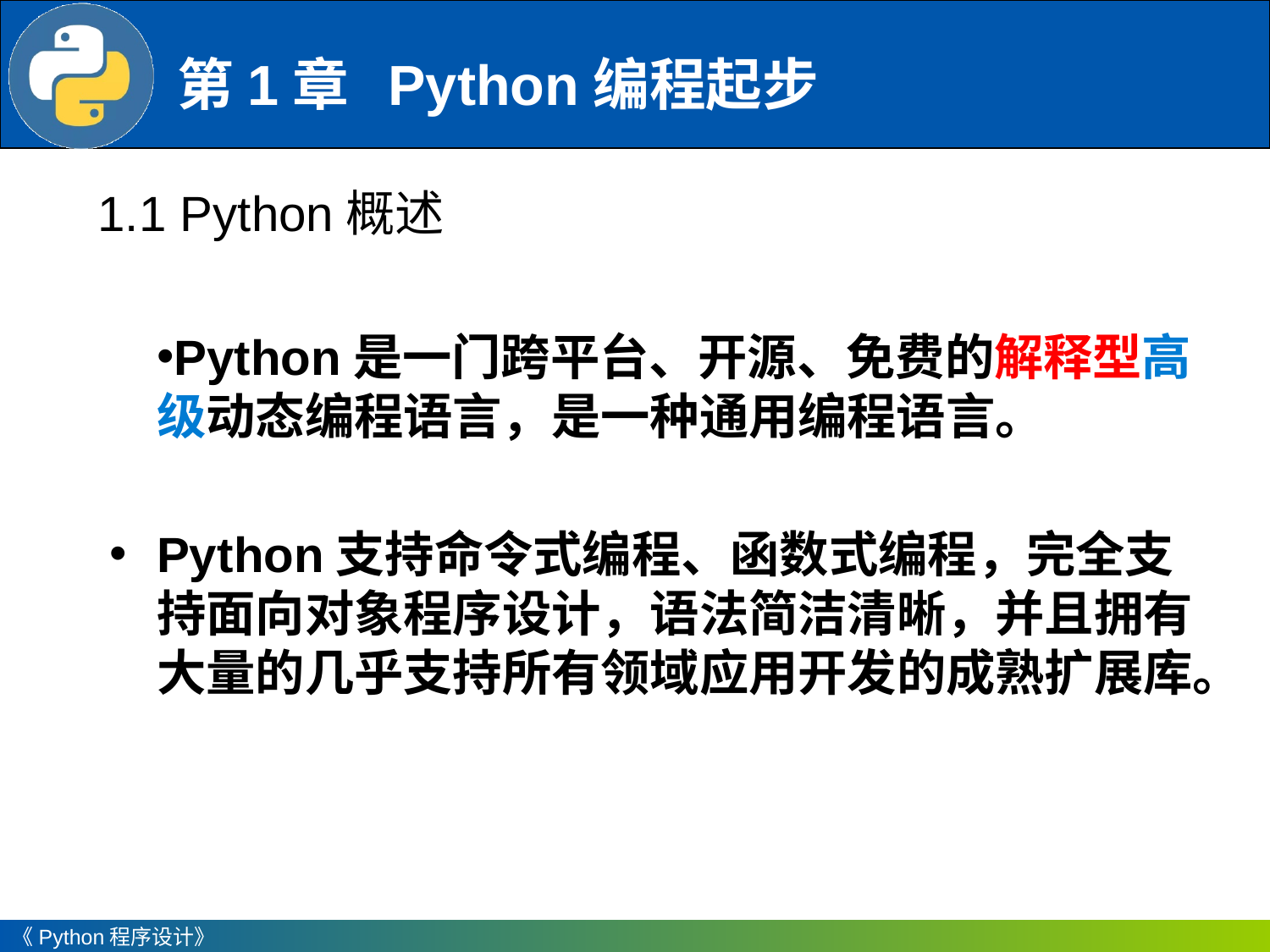

1.1 Python概述
Python是一门跨平台、开源、免费的解释型高级动态编程语言，是一种通用编程语言。

Python支持命令式编程、函数式编程，完全支持面向对象程序设计，语法简洁清晰，并且拥有大量的几乎支持所有领域应用开发的成熟扩展库。